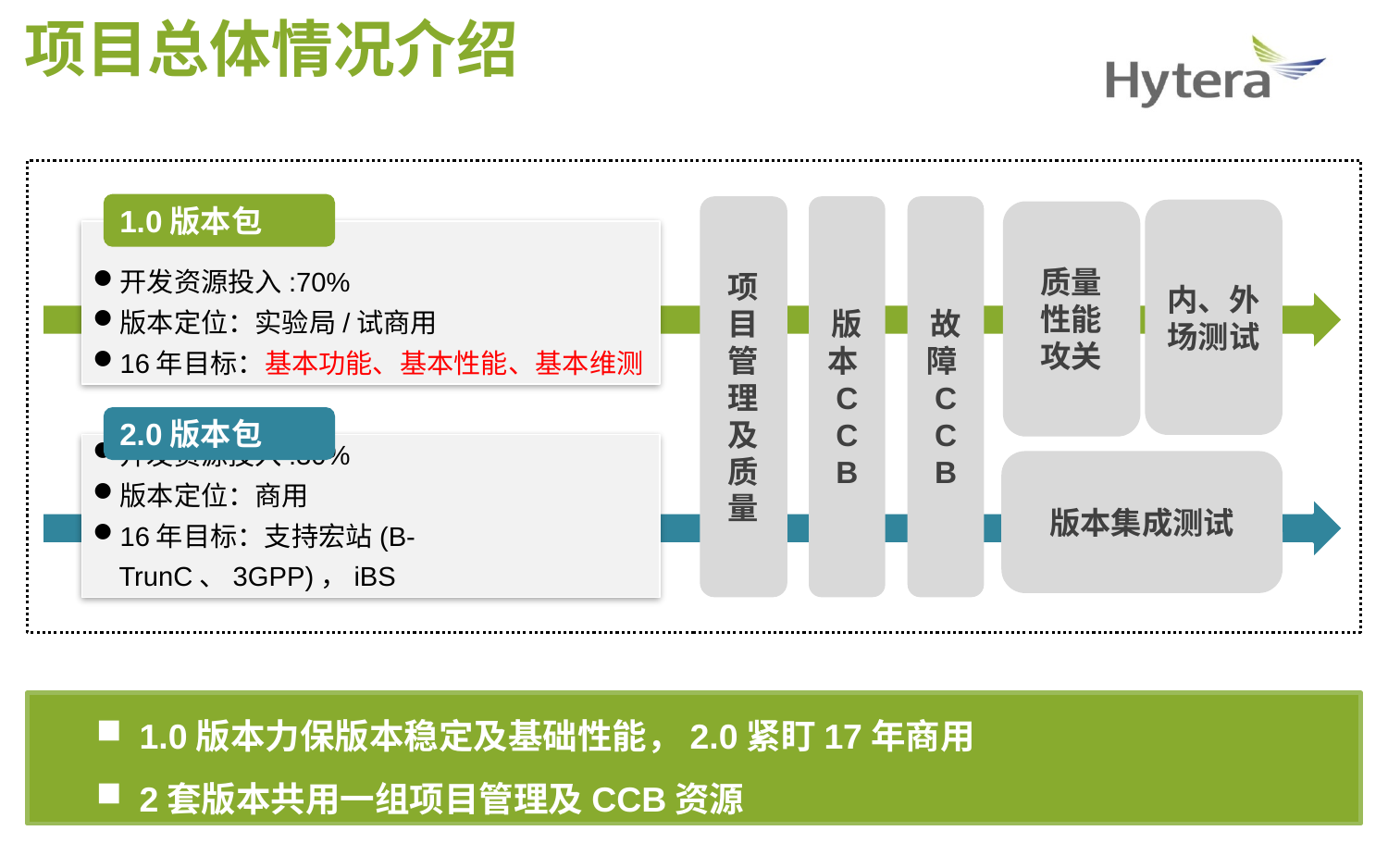

项目总体情况介绍

1.0版本包
项目管理及质量
版本CCB
故障CCB
内、外场测试
质量
性能
攻关
开发资源投入:70%
版本定位：实验局/试商用
16年目标：基本功能、基本性能、基本维测

2.0版本包
12月
开发资源投入:30%
版本定位：商用
16年目标：支持宏站(B-TrunC、3GPP)，iBS
9月至今
版本集成测试

1.0版本力保版本稳定及基础性能，2.0紧盯17年商用
2套版本共用一组项目管理及CCB资源